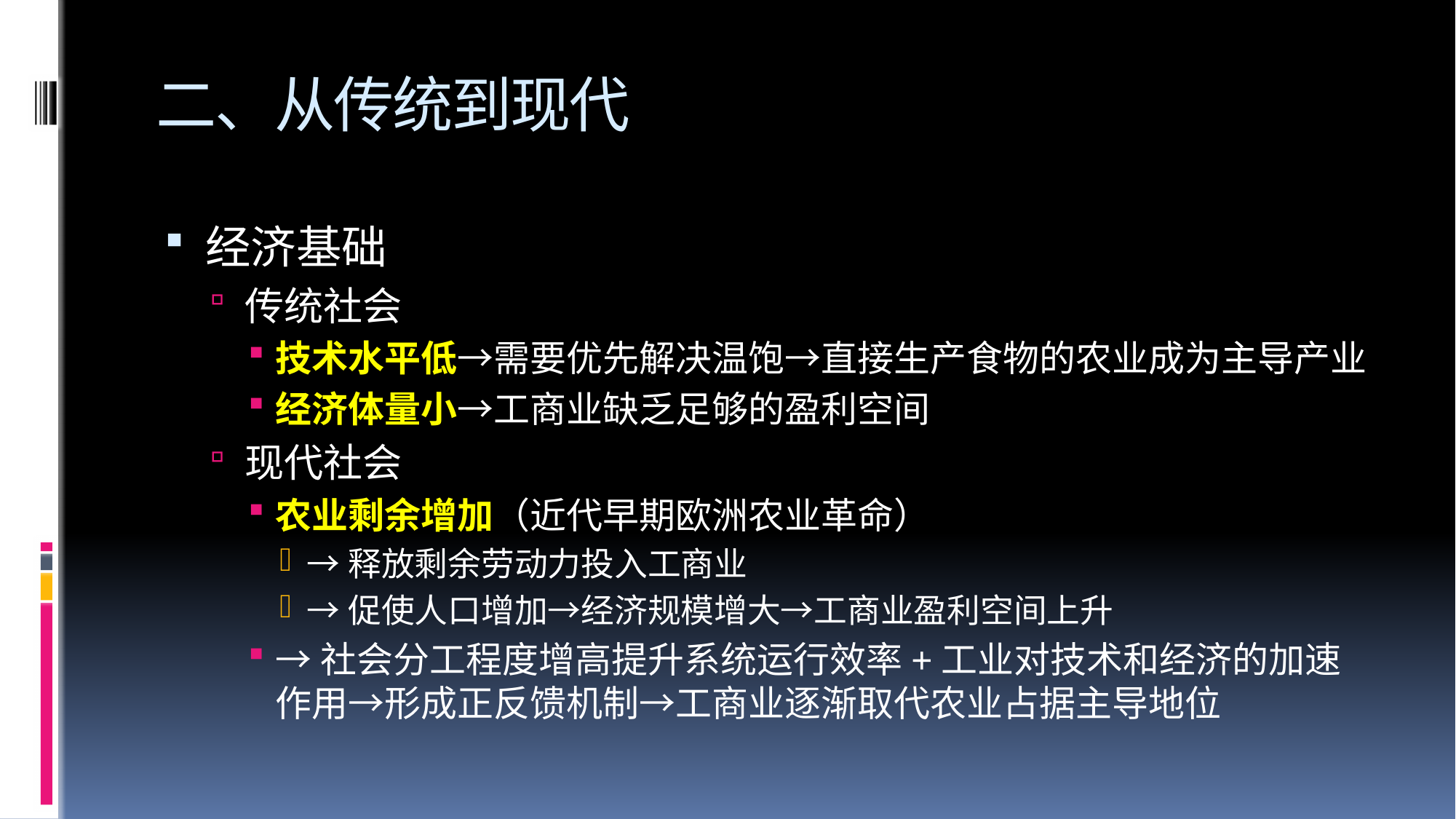

# 二、从传统到现代
经济基础
传统社会
技术水平低→需要优先解决温饱→直接生产食物的农业成为主导产业
经济体量小→工商业缺乏足够的盈利空间
现代社会
农业剩余增加（近代早期欧洲农业革命）
→释放剩余劳动力投入工商业
→促使人口增加→经济规模增大→工商业盈利空间上升
→社会分工程度增高提升系统运行效率+工业对技术和经济的加速作用→形成正反馈机制→工商业逐渐取代农业占据主导地位